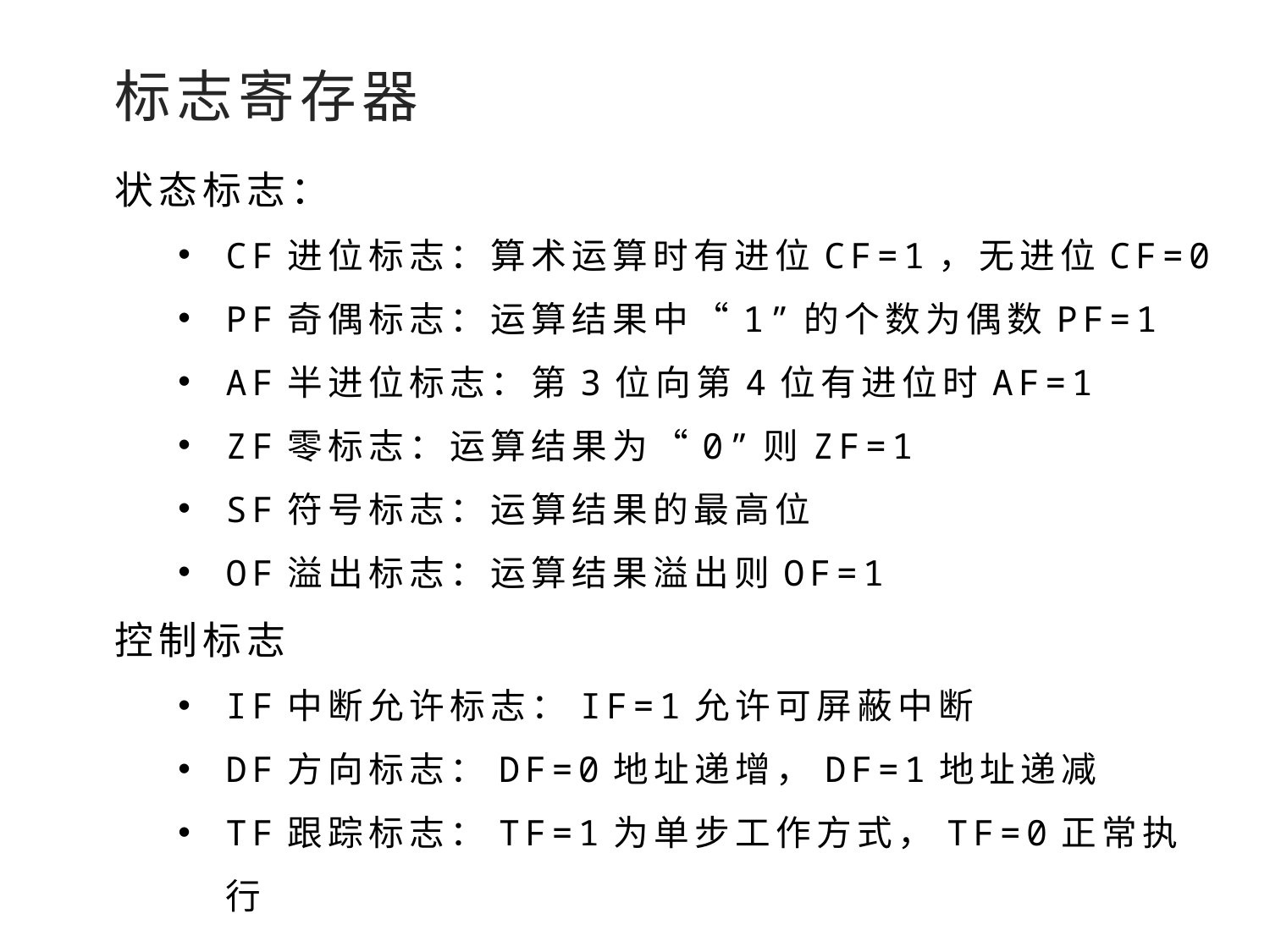

标志寄存器
状态标志：
CF进位标志：算术运算时有进位CF=1，无进位CF=0
PF奇偶标志：运算结果中“1”的个数为偶数PF=1
AF半进位标志：第3位向第4位有进位时AF=1
ZF零标志：运算结果为“0”则ZF=1
SF符号标志：运算结果的最高位
OF溢出标志：运算结果溢出则OF=1
控制标志
IF中断允许标志：IF=1允许可屏蔽中断
DF方向标志：DF=0地址递增，DF=1地址递减
TF跟踪标志：TF=1为单步工作方式，TF=0正常执行